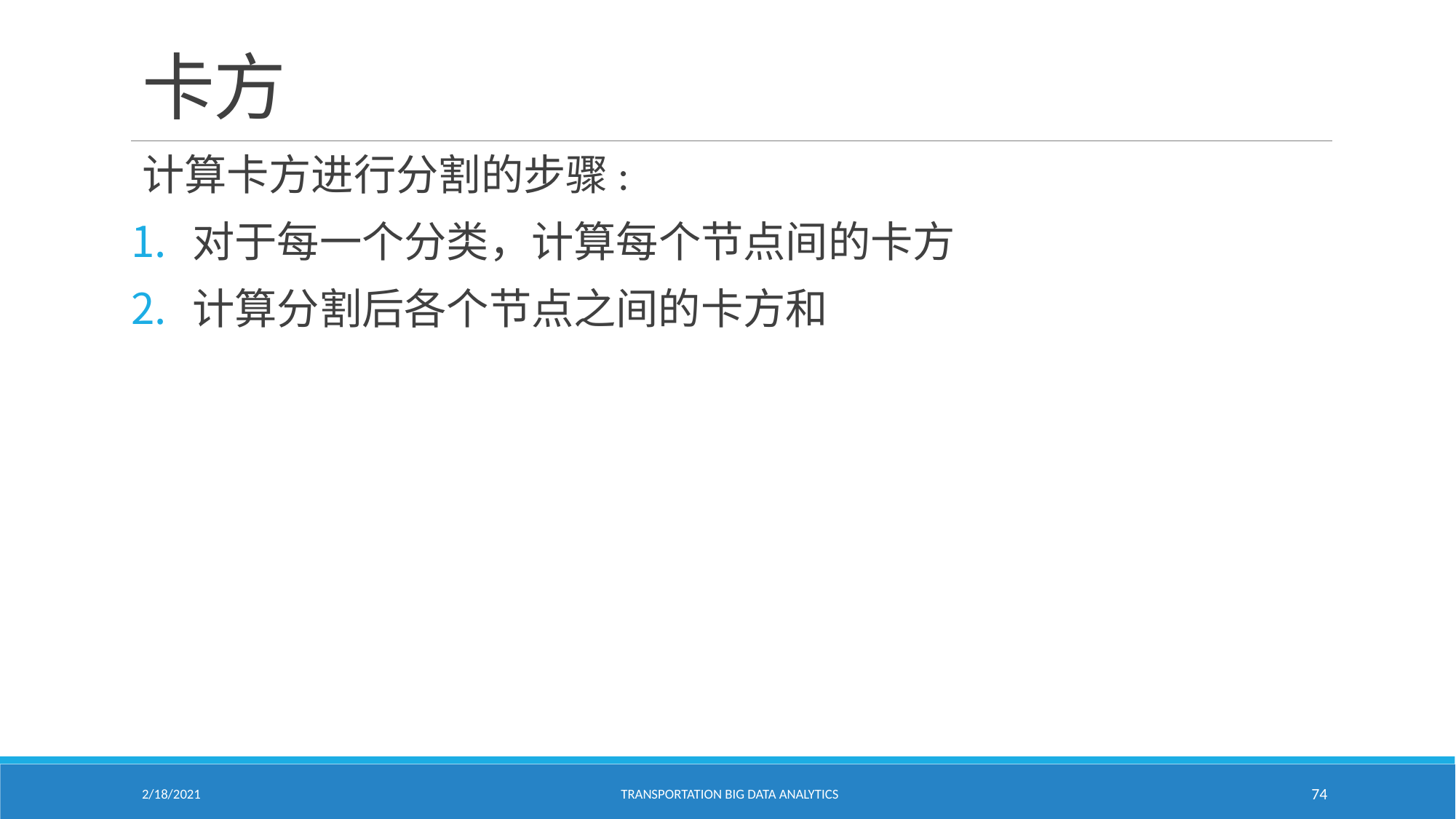

# 卡方
计算卡方进行分割的步骤:
对于每一个分类，计算每个节点间的卡方
计算分割后各个节点之间的卡方和

2/18/2021
Transportation Big Data Analytics
74